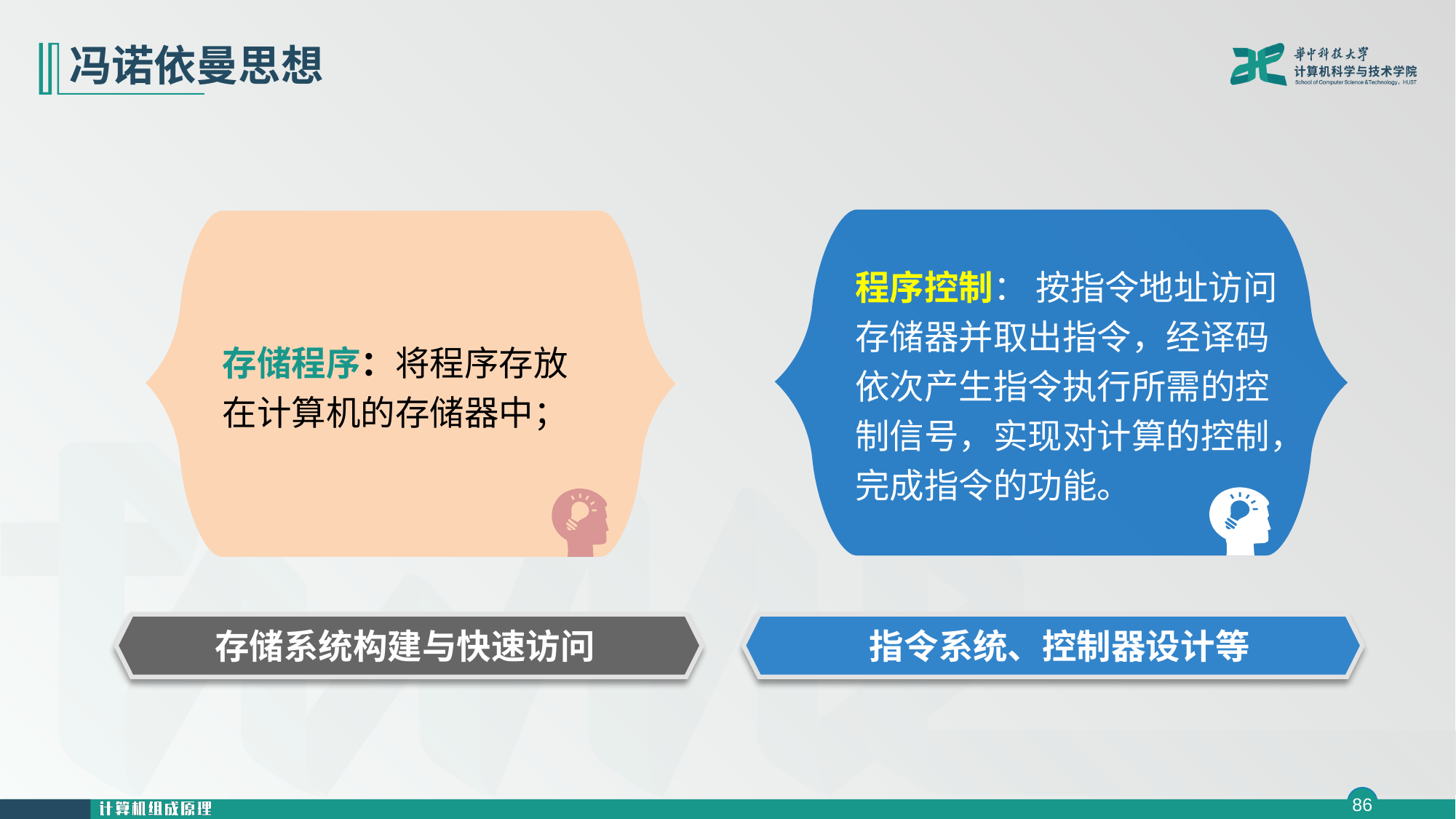

# 冯诺依曼思想

程序控制： 按指令地址访问存储器并取出指令，经译码依次产生指令执行所需的控制信号，实现对计算的控制，完成指令的功能。

存储程序：将程序存放在计算机的存储器中；

存储系统构建与快速访问
指令系统、控制器设计等